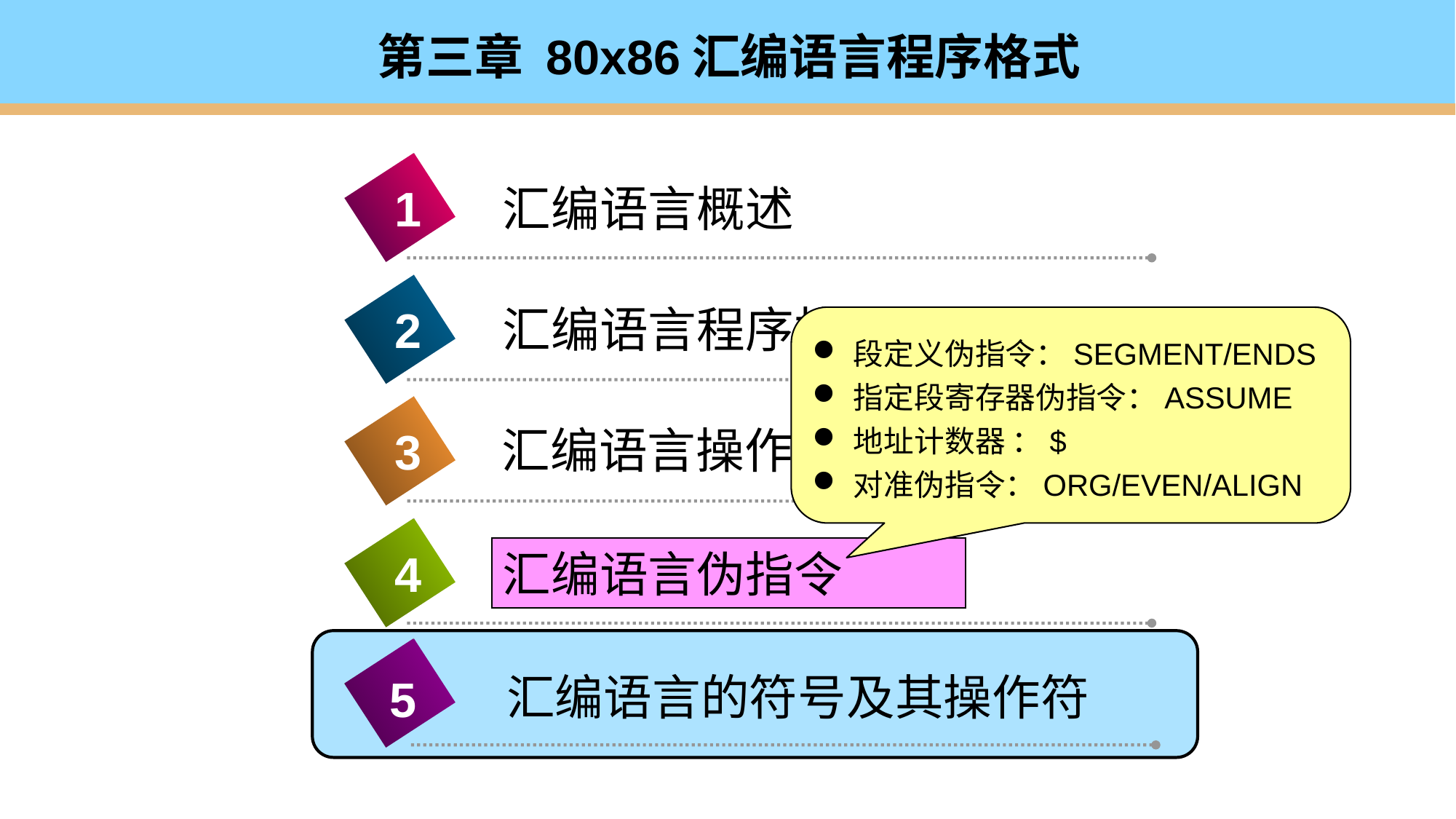

# 第三章 80x86汇编语言程序格式

1
汇编语言概述

汇编语言程序格式
2
段定义伪指令：SEGMENT/ENDS
指定段寄存器伪指令：ASSUME
地址计数器 ：$
对准伪指令：ORG/EVEN/ALIGN

3

汇编语言操作数

4

汇编语言伪指令

4

汇编语言的符号及其操作符
5

135